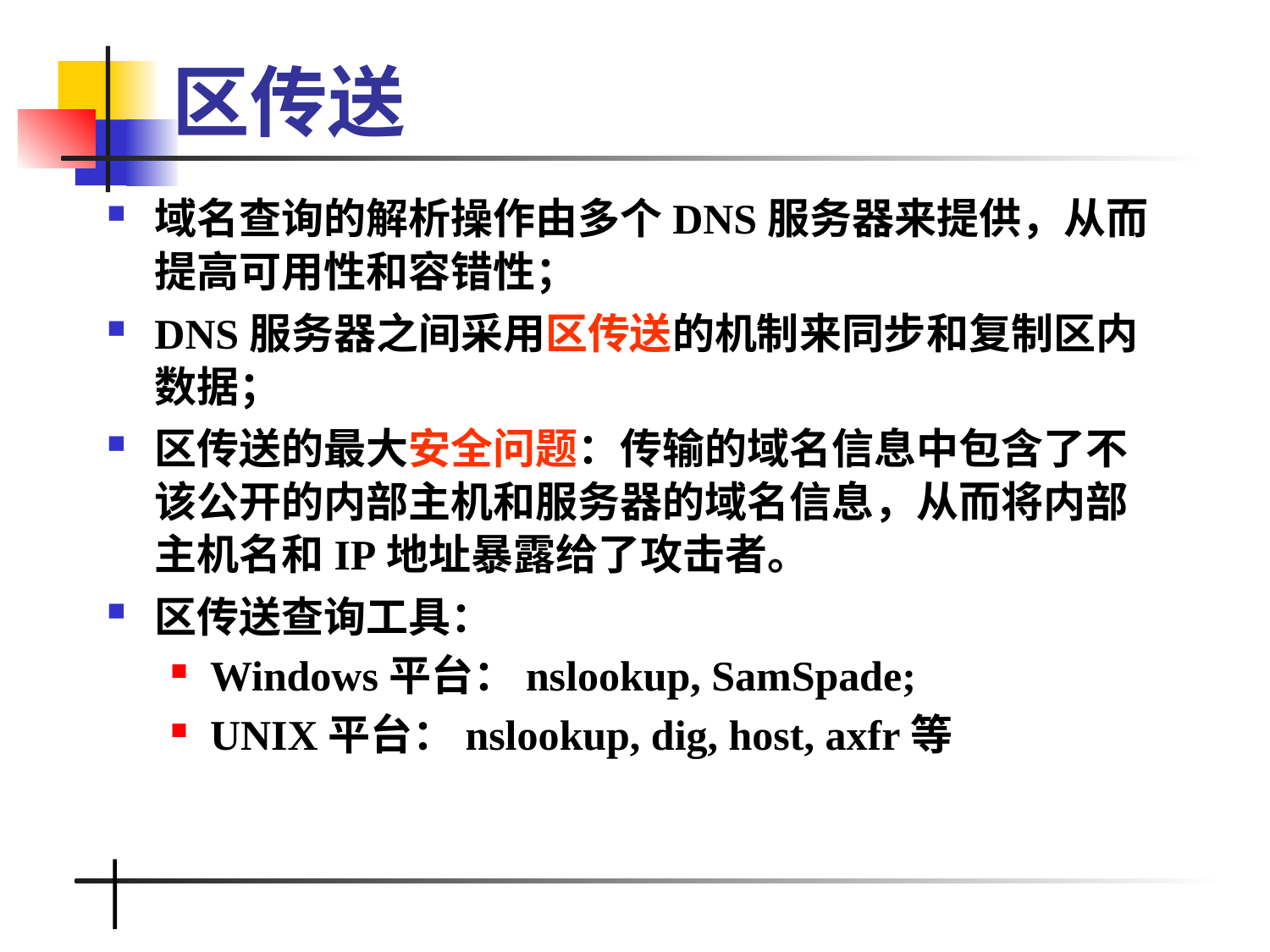

# 区传送
域名查询的解析操作由多个DNS服务器来提供，从而提高可用性和容错性；
DNS服务器之间采用区传送的机制来同步和复制区内数据；
区传送的最大安全问题：传输的域名信息中包含了不该公开的内部主机和服务器的域名信息，从而将内部主机名和IP地址暴露给了攻击者。
区传送查询工具：
Windows平台：nslookup, SamSpade;
UNIX平台：nslookup, dig, host, axfr等